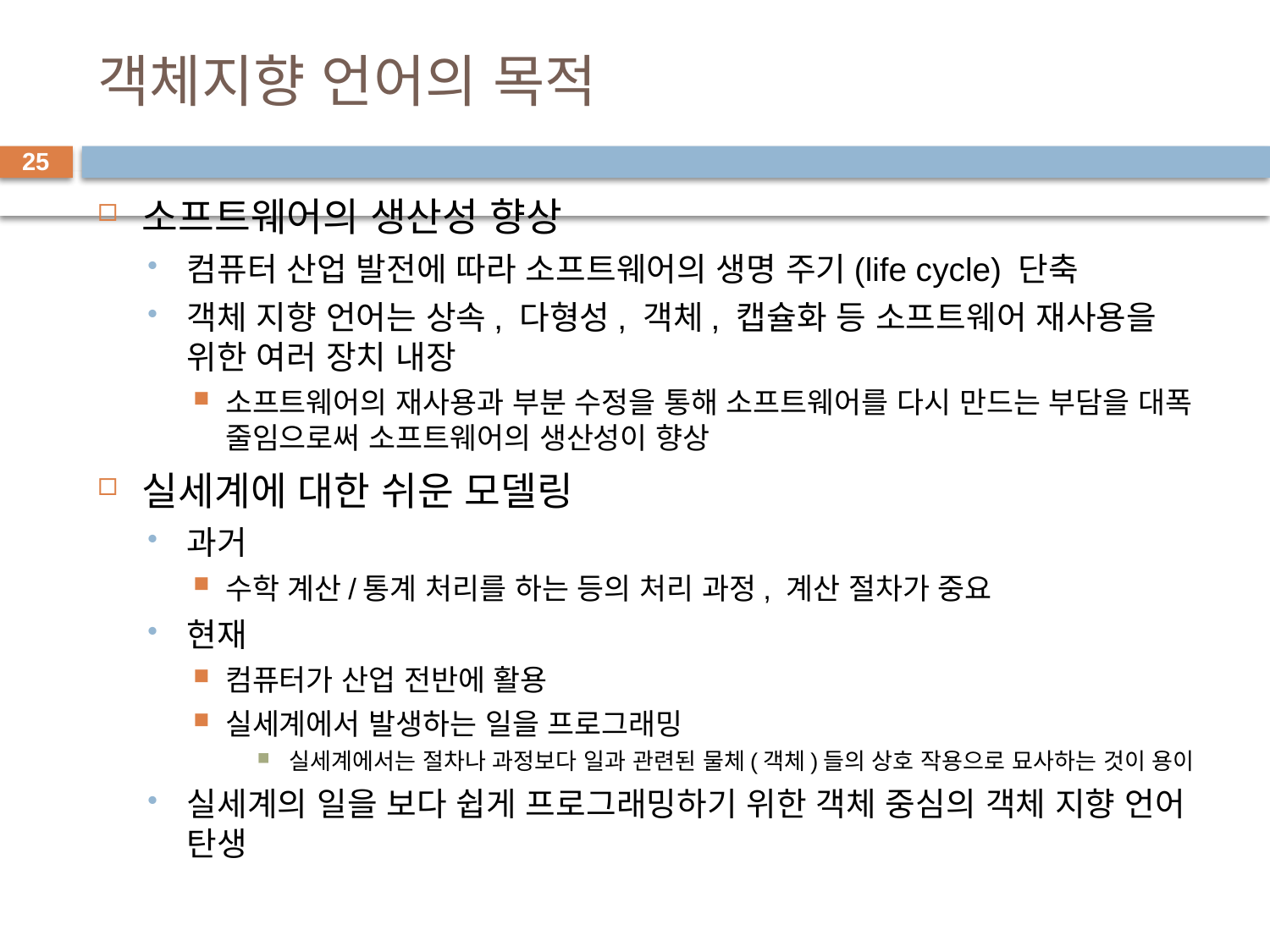

# 객체지향 언어의 목적
25
소프트웨어의 생산성 향상
컴퓨터 산업 발전에 따라 소프트웨어의 생명 주기(life cycle) 단축
객체 지향 언어는 상속, 다형성, 객체, 캡슐화 등 소프트웨어 재사용을 위한 여러 장치 내장
소프트웨어의 재사용과 부분 수정을 통해 소프트웨어를 다시 만드는 부담을 대폭 줄임으로써 소프트웨어의 생산성이 향상
실세계에 대한 쉬운 모델링
과거
수학 계산/통계 처리를 하는 등의 처리 과정, 계산 절차가 중요
현재
컴퓨터가 산업 전반에 활용
실세계에서 발생하는 일을 프로그래밍
실세계에서는 절차나 과정보다 일과 관련된 물체(객체)들의 상호 작용으로 묘사하는 것이 용이
실세계의 일을 보다 쉽게 프로그래밍하기 위한 객체 중심의 객체 지향 언어 탄생